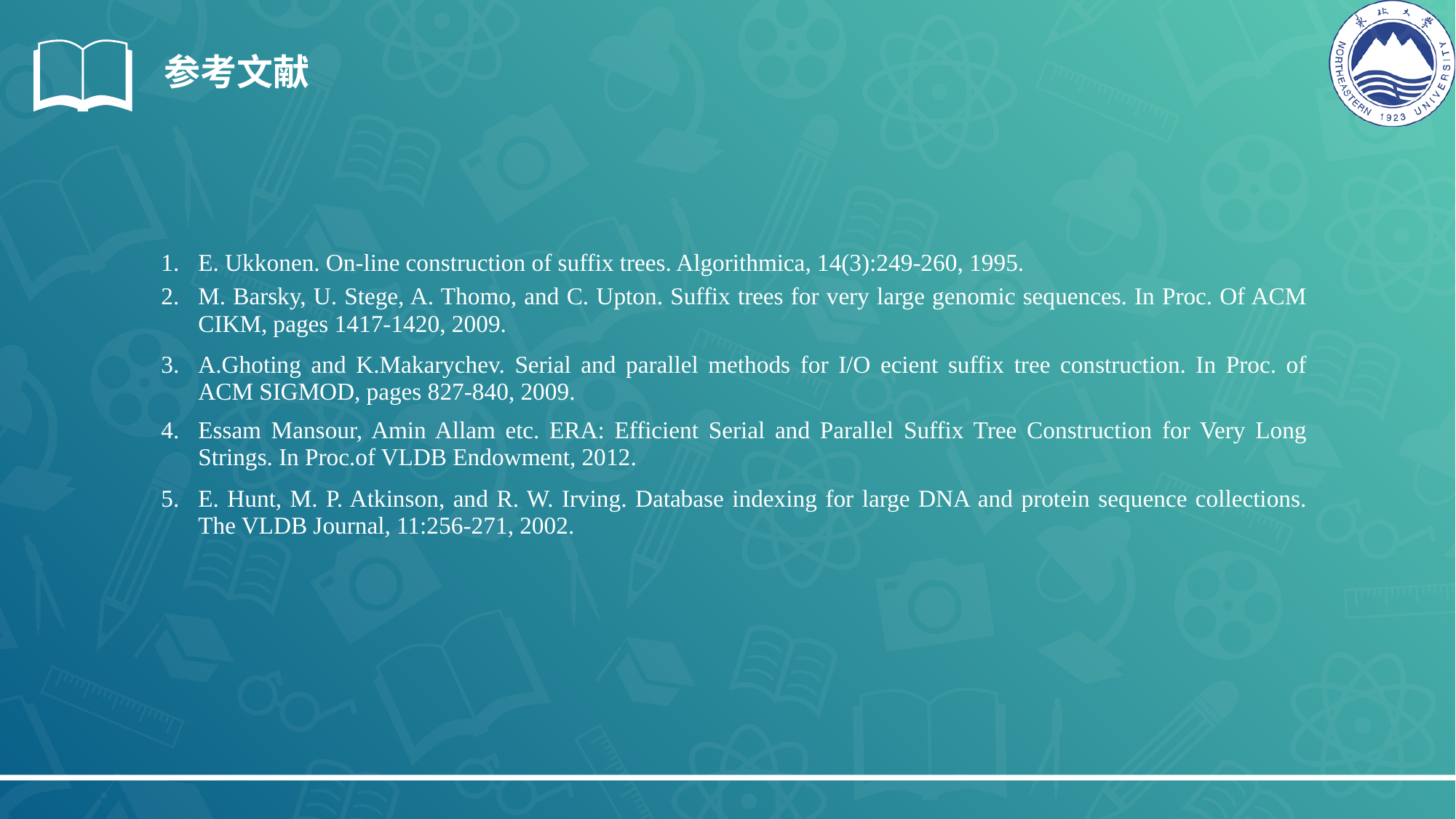

参考文献
| 1. | E. Ukkonen. On-line construction of suffix trees. Algorithmica, 14(3):249-260, 1995. |
| --- | --- |
| 2. | M. Barsky, U. Stege, A. Thomo, and C. Upton. Suffix trees for very large genomic sequences. In Proc. Of ACM CIKM, pages 1417-1420, 2009. |
| 3. | A.Ghoting and K.Makarychev. Serial and parallel methods for I/O ecient suffix tree construction. In Proc. of ACM SIGMOD, pages 827-840, 2009. |
| 4. | Essam Mansour, Amin Allam etc. ERA: Efficient Serial and Parallel Suffix Tree Construction for Very Long Strings. In Proc.of VLDB Endowment, 2012. |
| 5. | E. Hunt, M. P. Atkinson, and R. W. Irving. Database indexing for large DNA and protein sequence collections. The VLDB Journal, 11:256-271, 2002. |